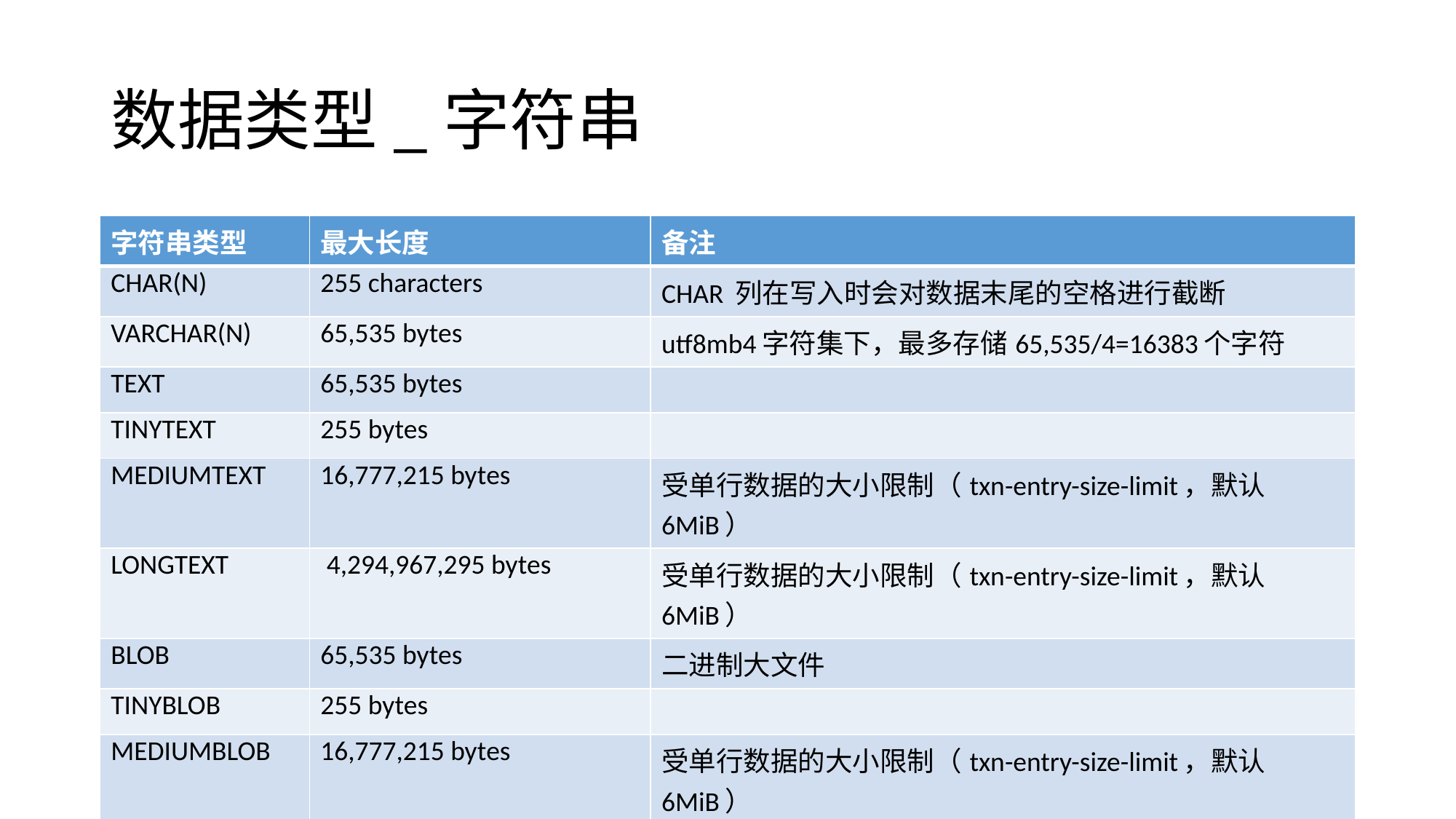

# 数据类型_字符串
| 字符串类型 | 最大长度 | 备注 |
| --- | --- | --- |
| CHAR(N) | 255 characters | CHAR 列在写入时会对数据末尾的空格进行截断 |
| VARCHAR(N) | 65,535 bytes | utf8mb4字符集下，最多存储65,535/4=16383个字符 |
| TEXT | 65,535 bytes |  |
| TINYTEXT | 255 bytes |  |
| MEDIUMTEXT | 16,777,215 bytes | 受单行数据的大小限制（txn-entry-size-limit，默认6MiB） |
| LONGTEXT | 4,294,967,295 bytes | 受单行数据的大小限制（txn-entry-size-limit，默认6MiB） |
| BLOB | 65,535 bytes | 二进制大文件 |
| TINYBLOB | 255 bytes |  |
| MEDIUMBLOB | 16,777,215 bytes | 受单行数据的大小限制（txn-entry-size-limit，默认6MiB） |
| LONGBLOB | 4,294,967,295 bytes | 受单行数据的大小限制（txn-entry-size-limit，默认6MiB） |